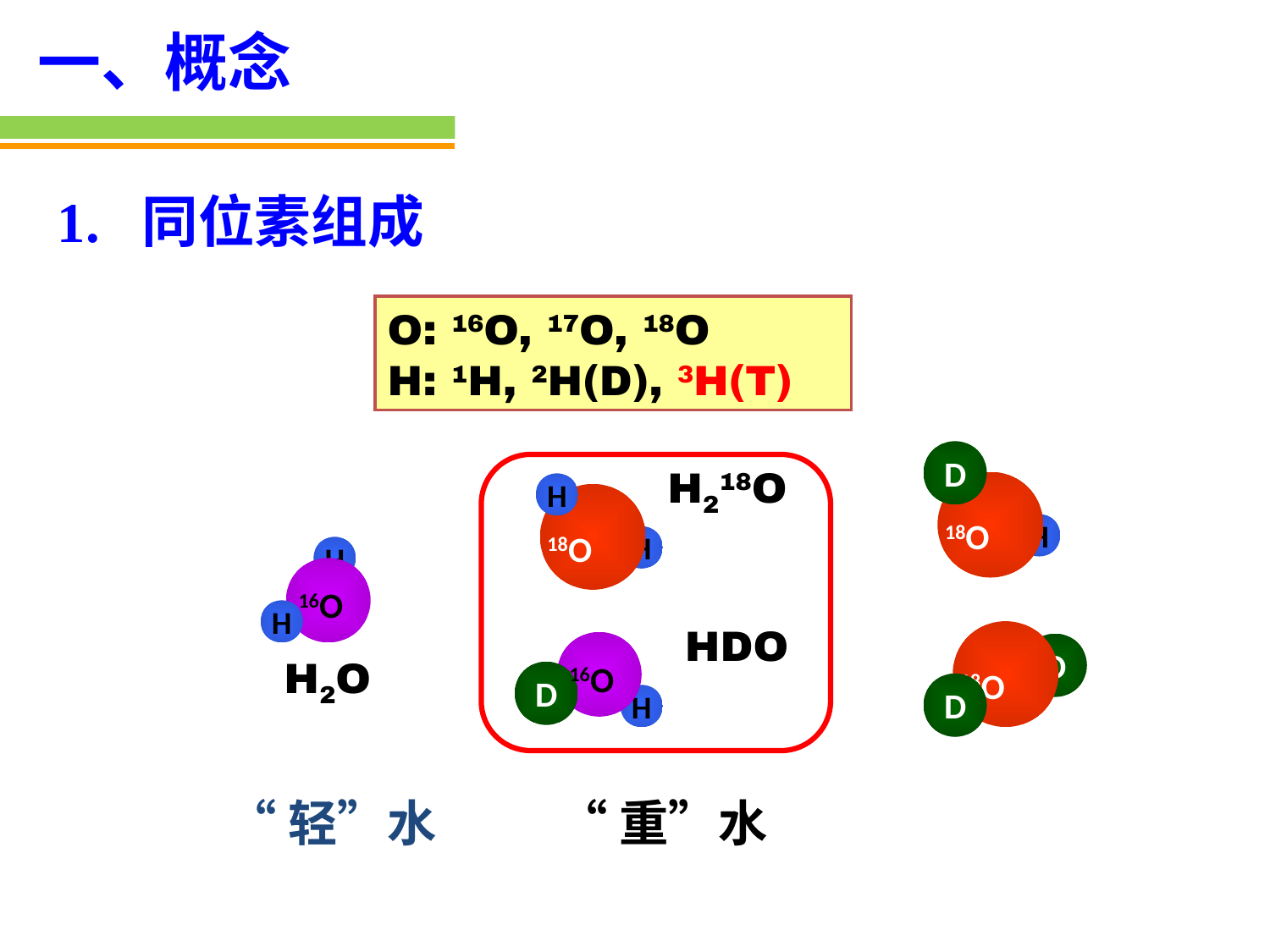

一、概念

1.  同位素组成
O: 16O, 17O, 18O
H: 1H, 2H(D), 3H(T)
D

H218O

H

 18O
 18O
H
H
H

16O
H
HDO

D
H2O
 18O
16O
D
D
H
“轻”水
“重”水